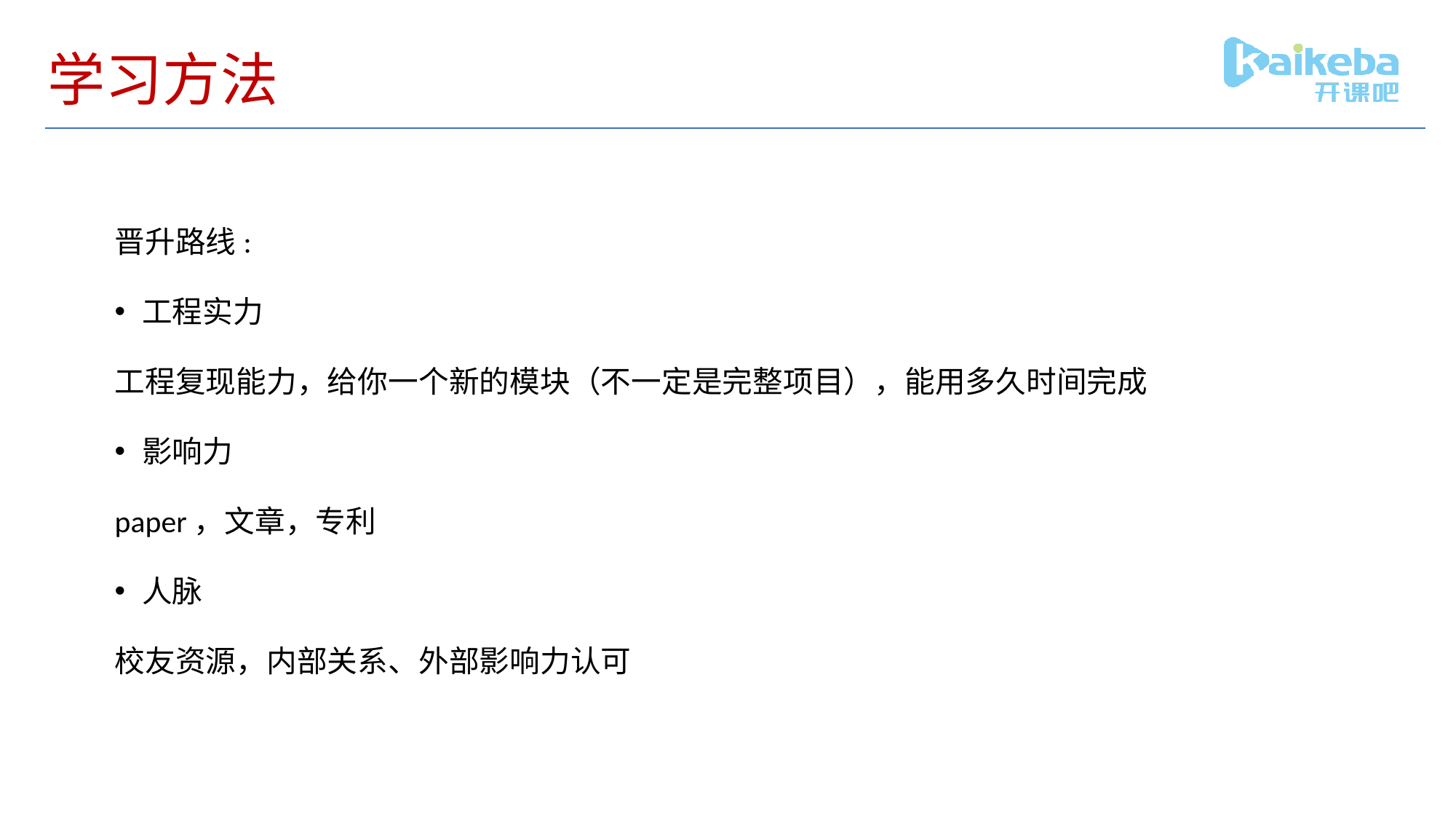

# 学习方法
晋升路线:
工程实力
工程复现能力，给你一个新的模块（不一定是完整项目），能用多久时间完成
影响力
paper，文章，专利
人脉
校友资源，内部关系、外部影响力认可